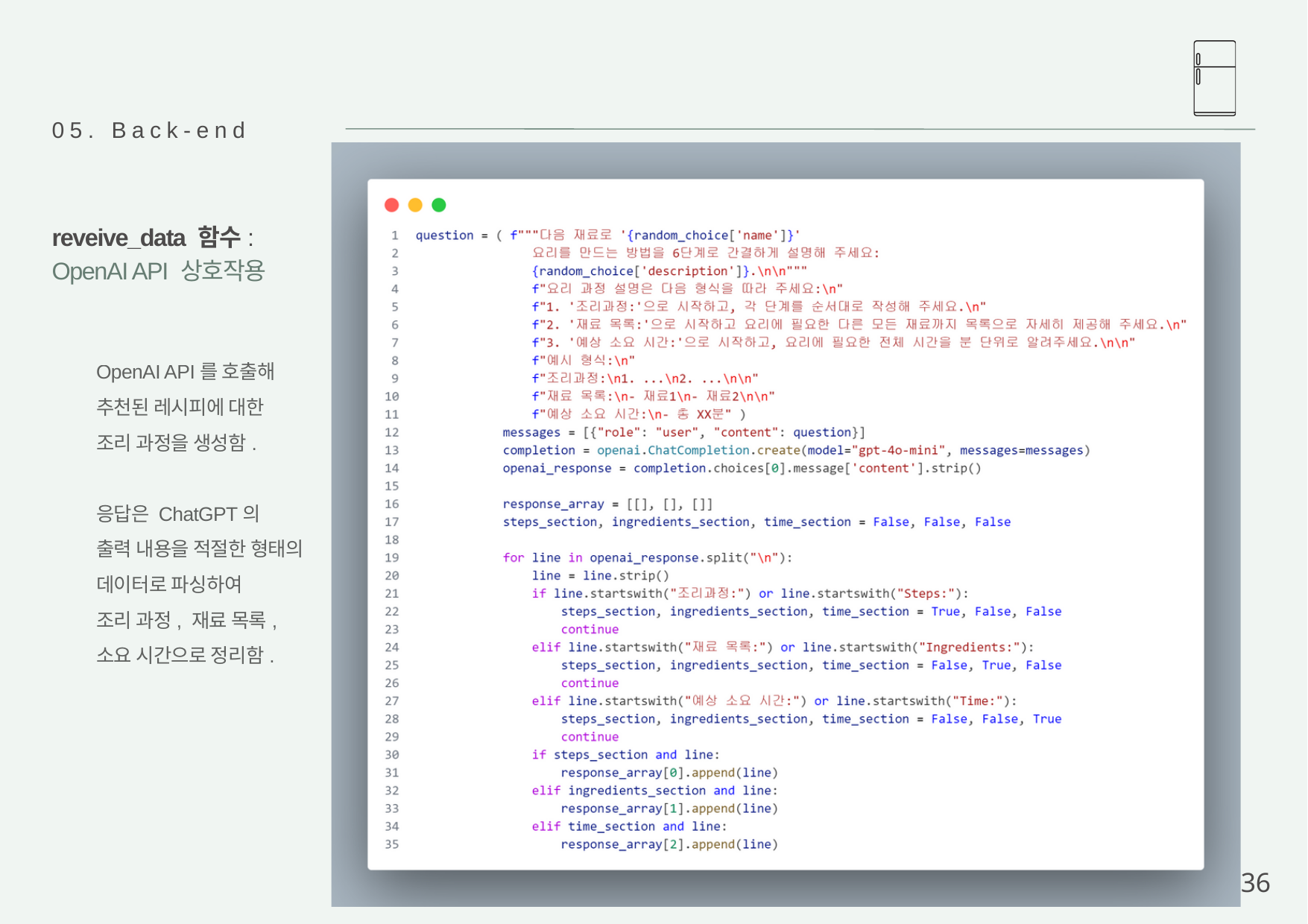

05. Back-end

reveive_data 함수:
OpenAI API 상호작용
OpenAI API를 호출해
추천된 레시피에 대한
조리 과정을 생성함.

응답은 ChatGPT의
출력 내용을 적절한 형태의
데이터로 파싱하여
조리 과정, 재료 목록,
소요 시간으로 정리함.

36